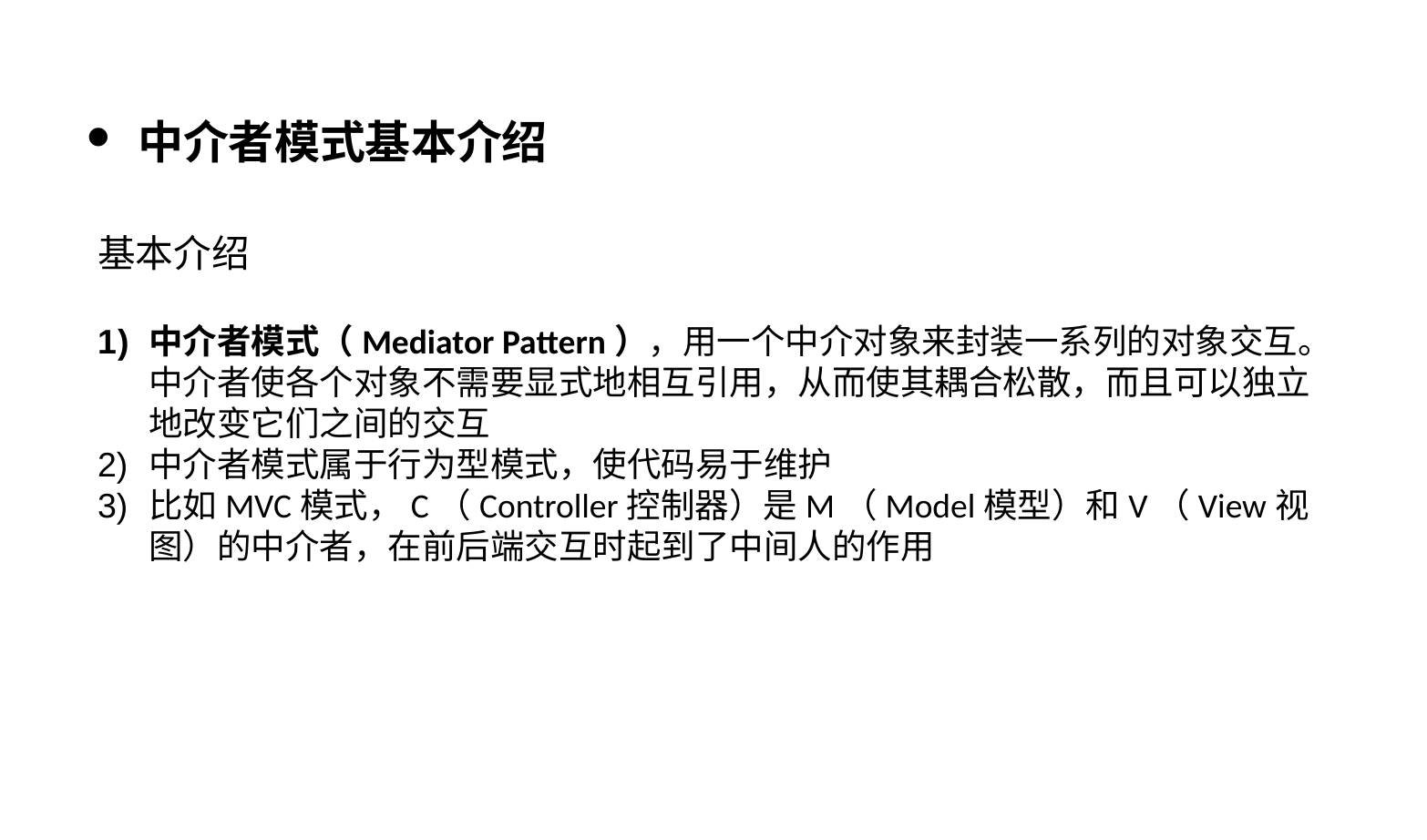

中介者模式基本介绍

基本介绍

中介者模式（Mediator Pattern），用一个中介对象来封装一系列的对象交互。中介者使各个对象不需要显式地相互引用，从而使其耦合松散，而且可以独立地改变它们之间的交互
中介者模式属于行为型模式，使代码易于维护
比如MVC模式，C（Controller控制器）是M（Model模型）和V（View视图）的中介者，在前后端交互时起到了中间人的作用